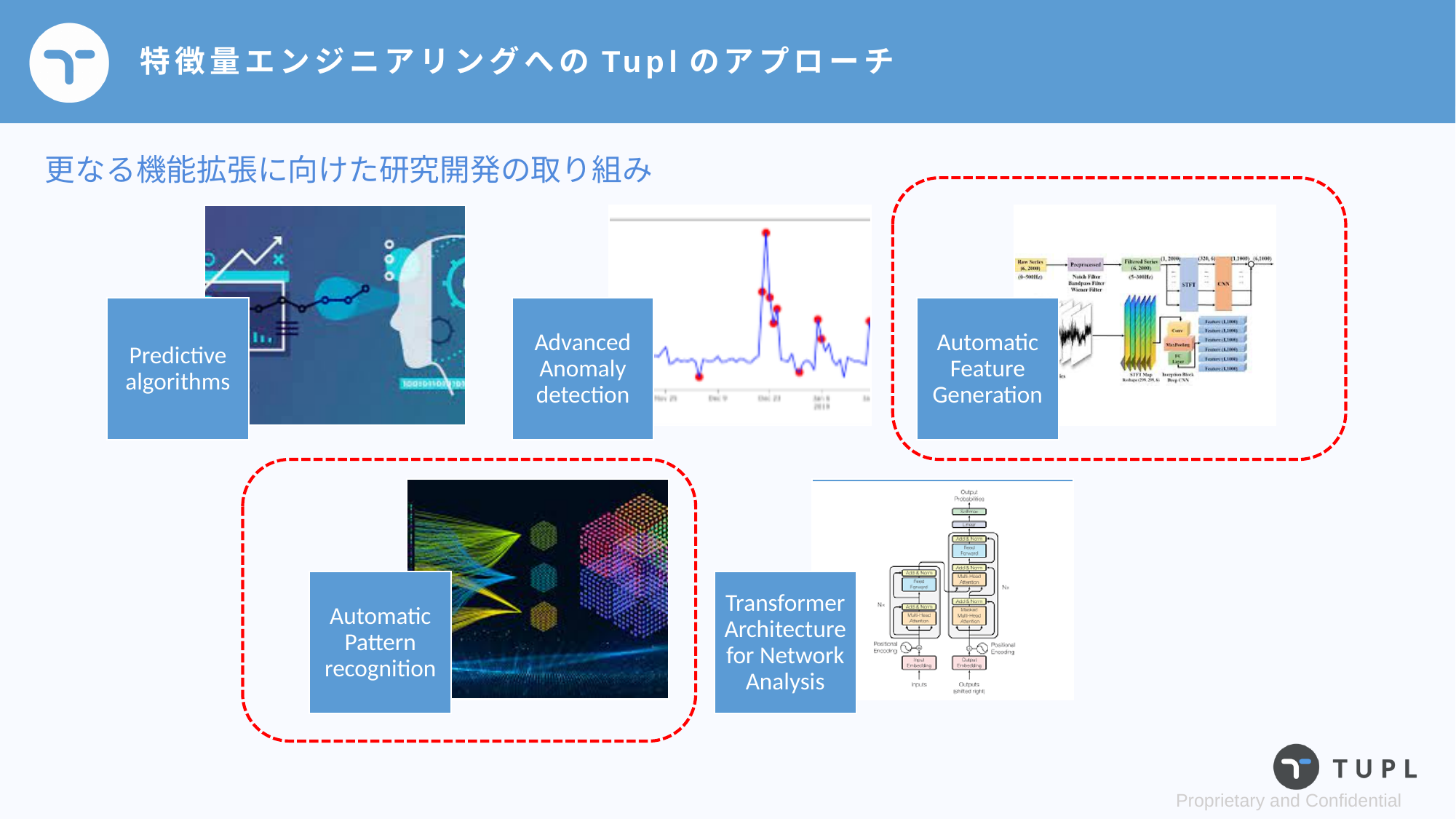

# 特徴量エンジニアリングへのTuplのアプローチ
更なる機能拡張に向けた研究開発の取り組み
Predictive algorithms
Advanced Anomaly detection
Automatic Feature Generation
Automatic Pattern recognition
Transformer Architecture for Network Analysis